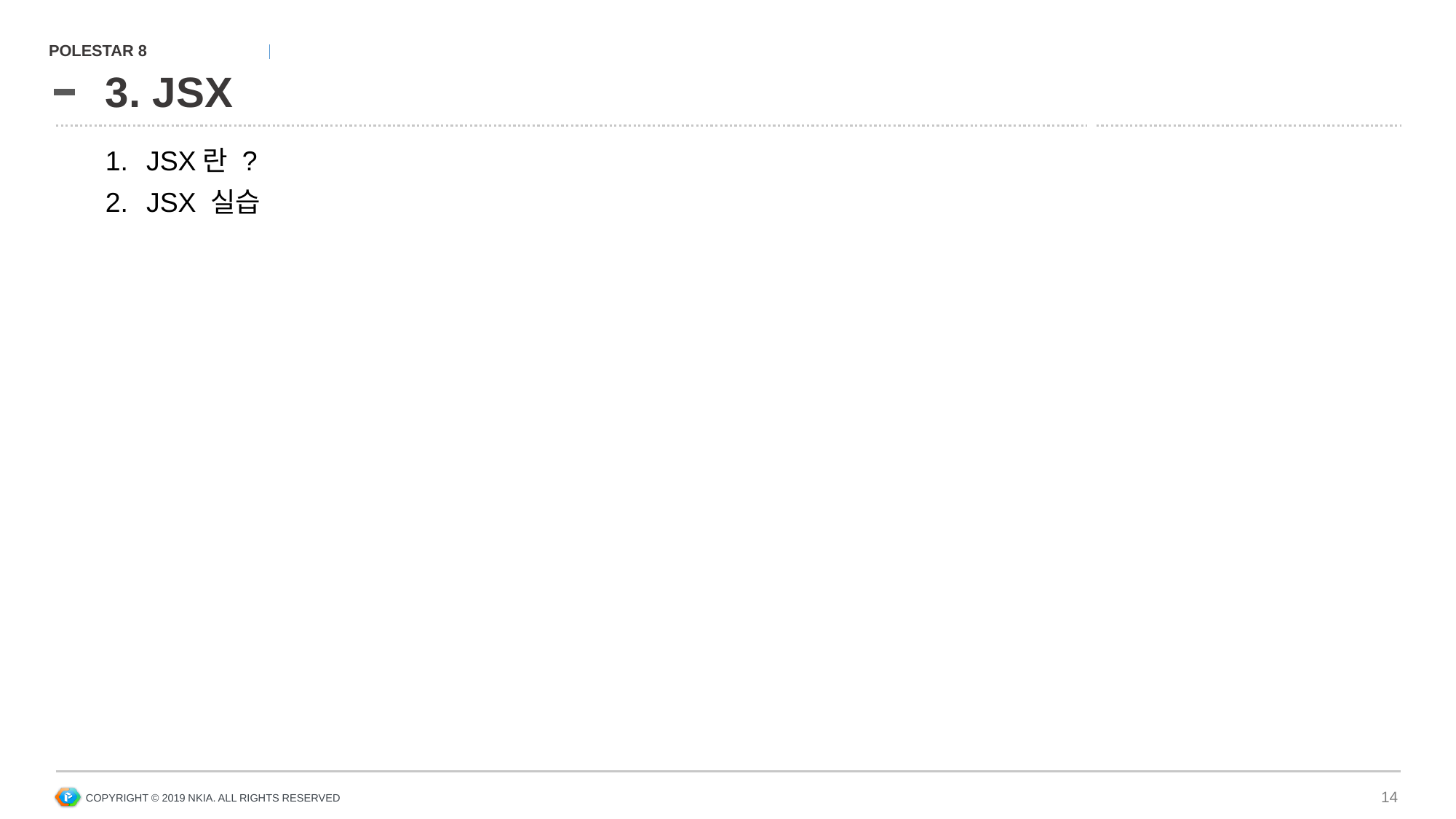

# 3. JSX
JSX란 ?
JSX 실습